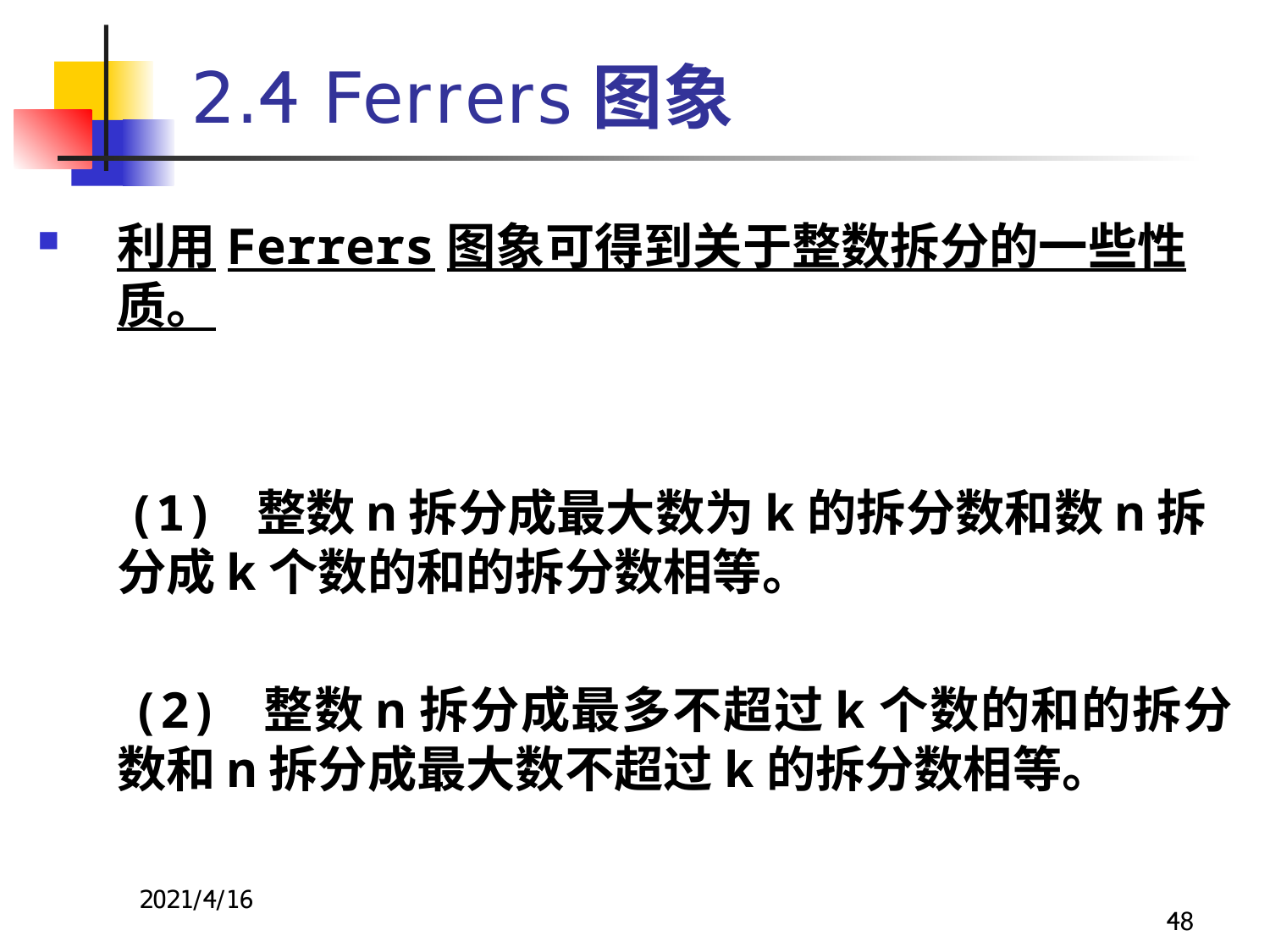

# 2.4 Ferrers图象
利用Ferrers图象可得到关于整数拆分的一些性质。

   (1) 整数n拆分成最大数为k的拆分数和数n拆分成k个数的和的拆分数相等。

   (2) 整数n拆分成最多不超过k个数的和的拆分数和n拆分成最大数不超过k的拆分数相等。

2021/4/16
48